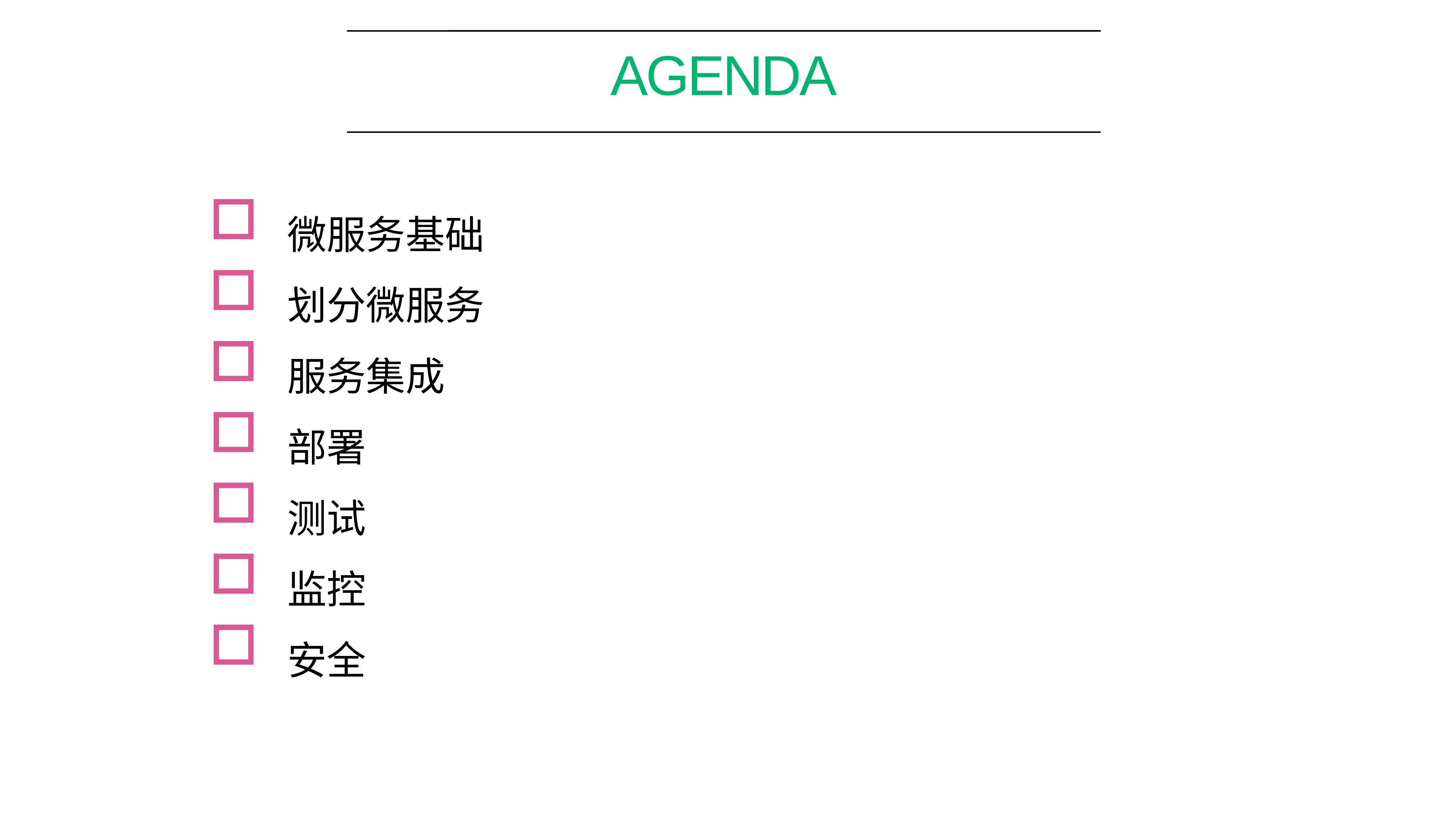

# AGENDA
微服务基础
划分微服务
服务集成
部署
测试
监控
安全